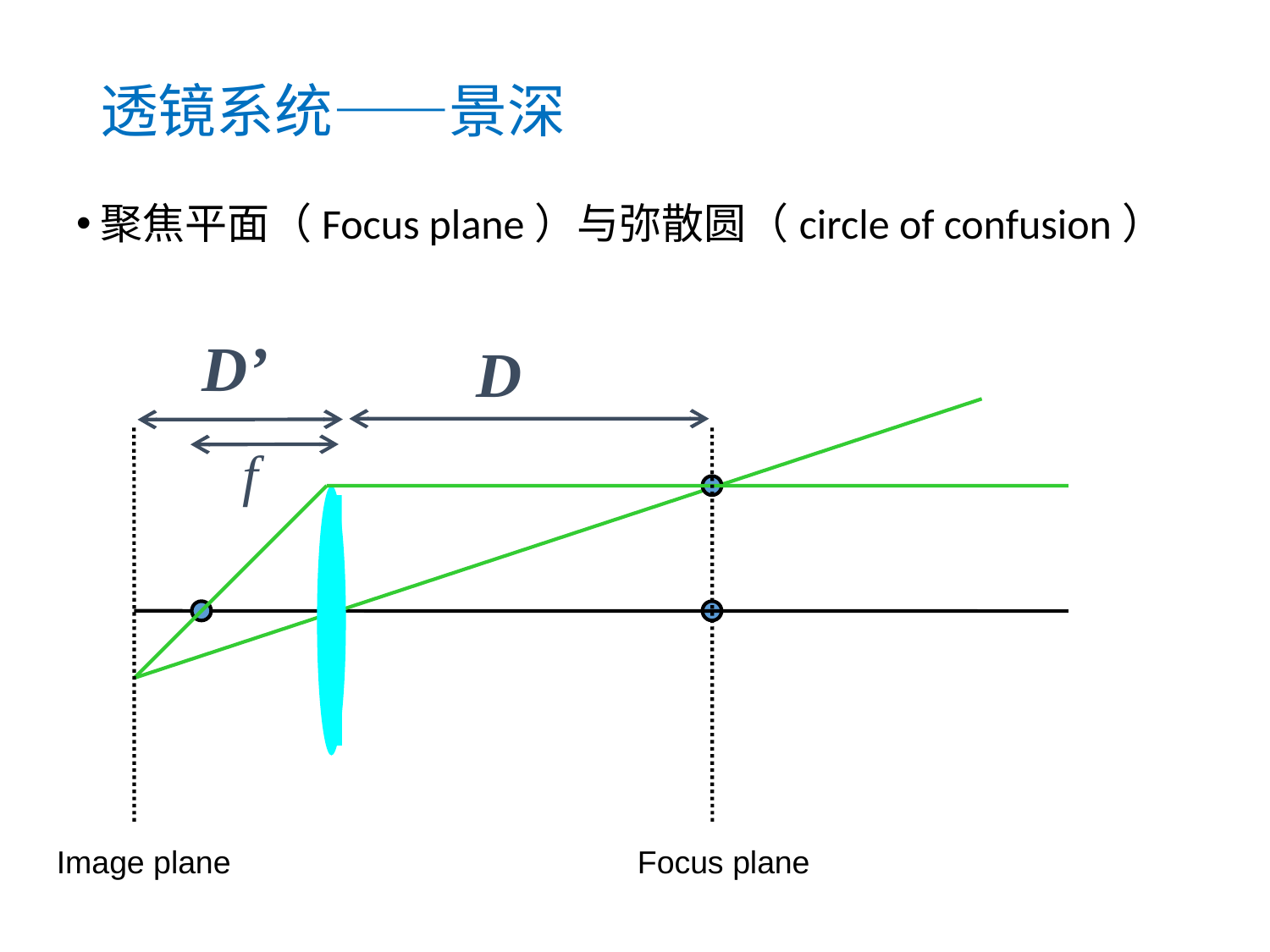

# 透镜系统——景深
聚焦平面（Focus plane）与弥散圆（circle of confusion）
D’
D

f

Image plane
Focus plane